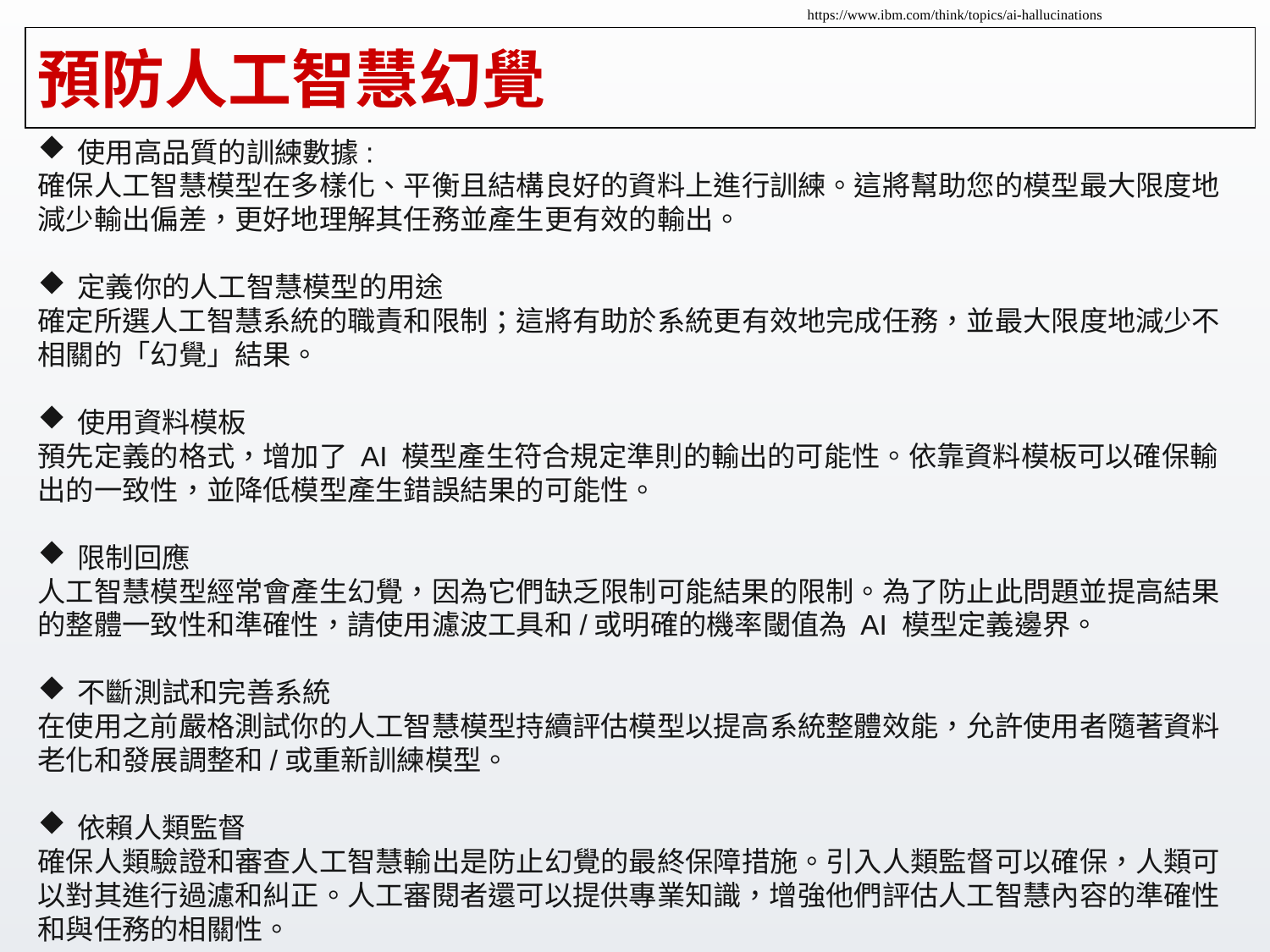

https://www.ibm.com/think/topics/ai-hallucinations
# 預防人工智慧幻覺
使用高品質的訓練數據:
確保人工智慧模型在多樣化、平衡且結構良好的資料上進行訓練。這將幫助您的模型最大限度地減少輸出偏差，更好地理解其任務並產生更有效的輸出。

定義你的人工智慧模型的用途
確定所選人工智慧系統的職責和限制；這將有助於系統更有效地完成任務，並最大限度地減少不相關的「幻覺」結果。

使用資料模板
預先定義的格式，增加了 AI 模型產生符合規定準則的輸出的可能性。依靠資料模板可以確保輸出的一致性，並降低模型產生錯誤結果的可能性。

限制回應
人工智慧模型經常會產生幻覺，因為它們缺乏限制可能結果的限制。為了防止此問題並提高結果的整體一致性和準確性，請使用濾波工具和/或明確的機率閾值為 AI 模型定義邊界。

不斷測試和完善系統
在使用之前嚴格測試你的人工智慧模型持續評估模型以提高系統整體效能，允許使用者隨著資料老化和發展調整和/或重新訓練模型。

依賴人類監督
確保人類驗證和審查人工智慧輸出是防止幻覺的最終保障措施。引入人類監督可以確保，人類可以對其進行過濾和糾正。人工審閱者還可以提供專業知識，增強他們評估人工智慧內容的準確性和與任務的相關性。